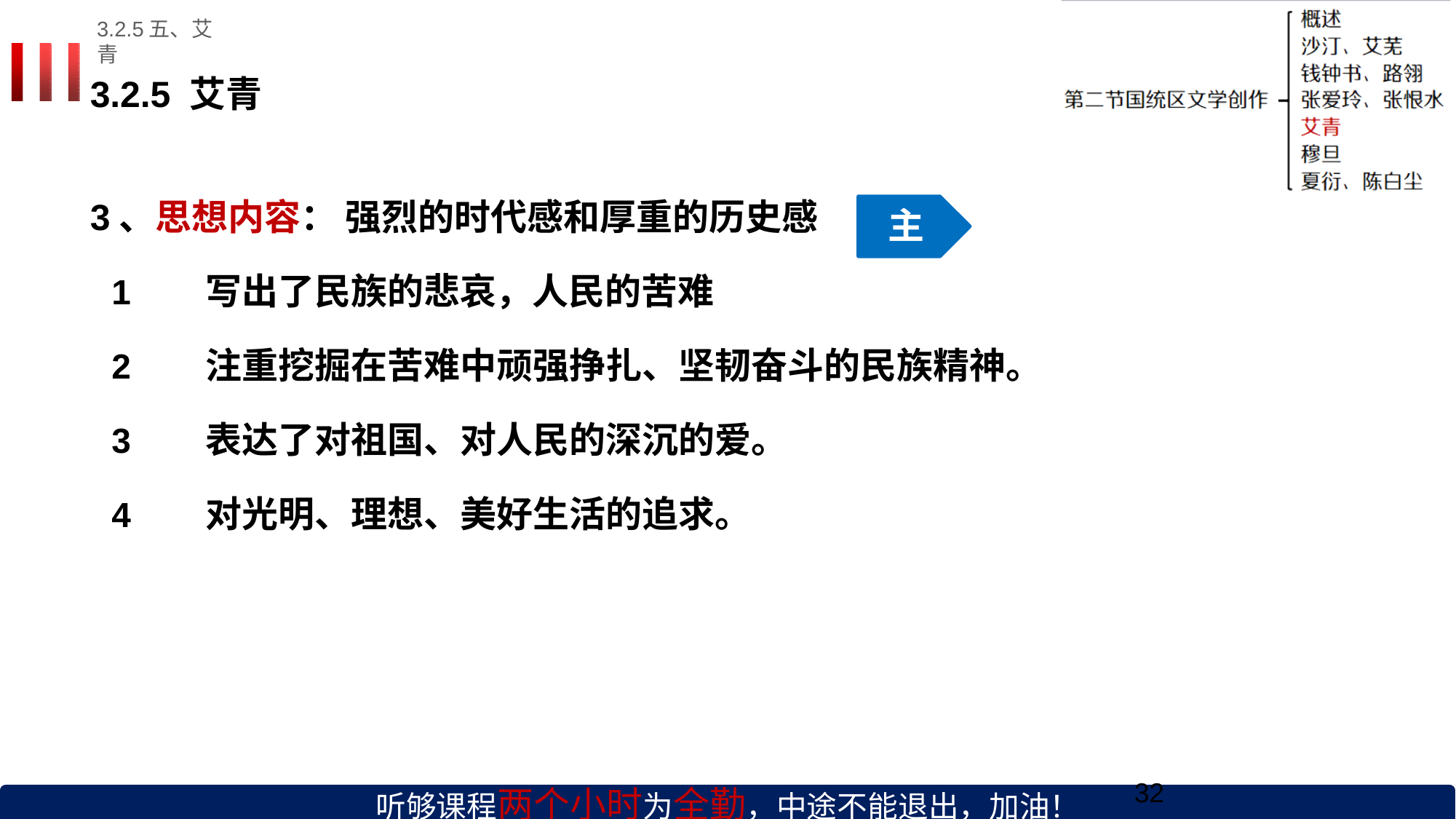

3.2.5五、艾青

# 3.2.5 艾青
3、思想内容： 强烈的时代感和厚重的历史感
写出了民族的悲哀，人民的苦难
注重挖掘在苦难中顽强挣扎、坚韧奋斗的民族精神。
表达了对祖国、对人民的深沉的爱。
对光明、理想、美好生活的追求。

主
32

听够课程两个小时为全勤，中途不能退出，加油！